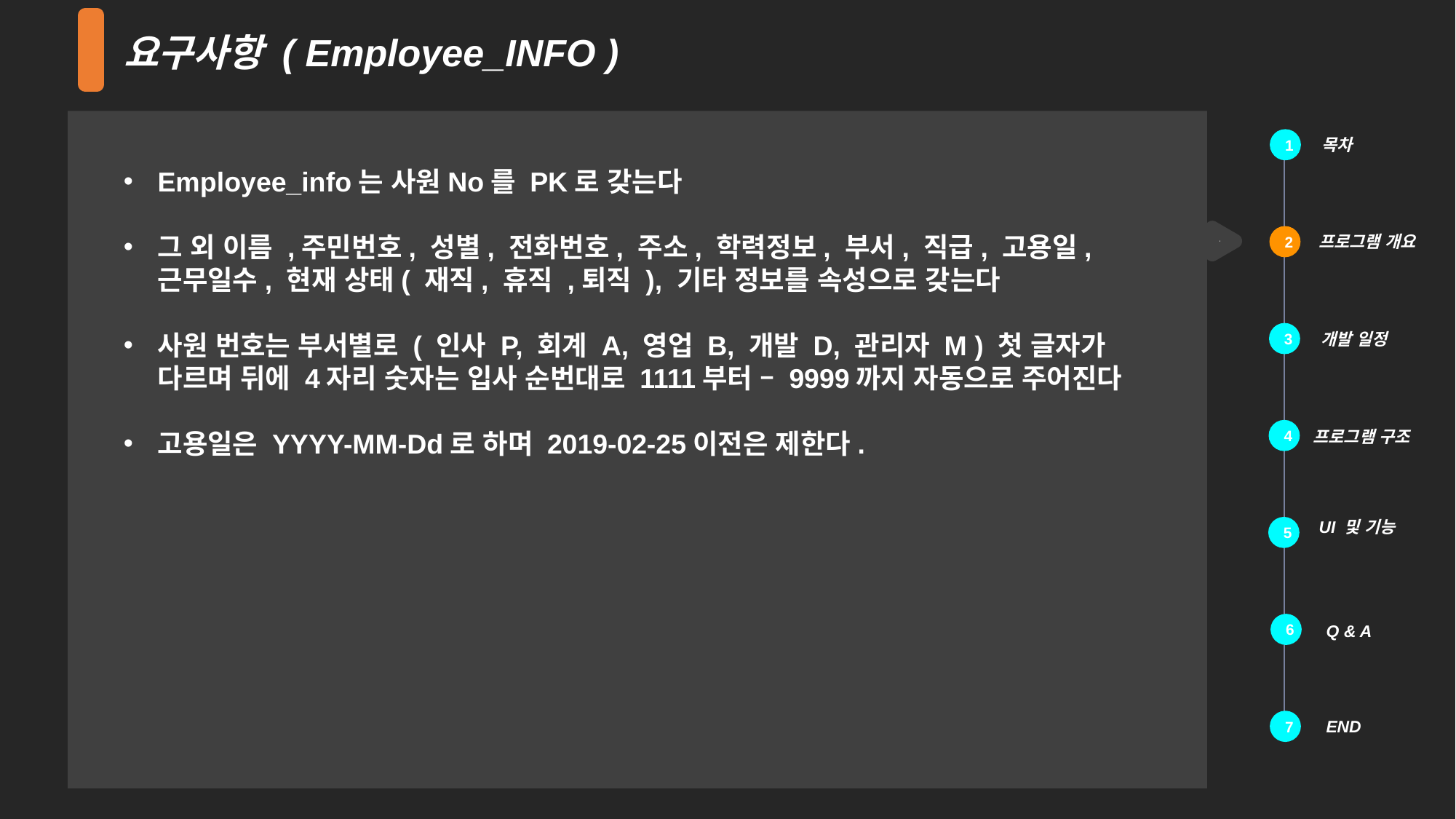

요구사항 ( Employee_INFO )

목차
1
Employee_info는 사원No를 PK로 갖는다

그 외 이름 ,주민번호, 성별, 전화번호, 주소, 학력정보, 부서, 직급, 고용일, 근무일수, 현재 상태( 재직, 휴직 ,퇴직 ), 기타 정보를 속성으로 갖는다

사원 번호는 부서별로 ( 인사 P, 회계 A, 영업 B, 개발 D, 관리자 M ) 첫 글자가 다르며 뒤에 4자리 숫자는 입사 순번대로 1111부터 – 9999까지 자동으로 주어진다

고용일은 YYYY-MM-Dd로 하며 2019-02-25이전은 제한다.

 프로그램 개요
2

3
 개발 일정
4
 프로그램 구조
 UI 및 기능
5
6
 Q & A
 END
7